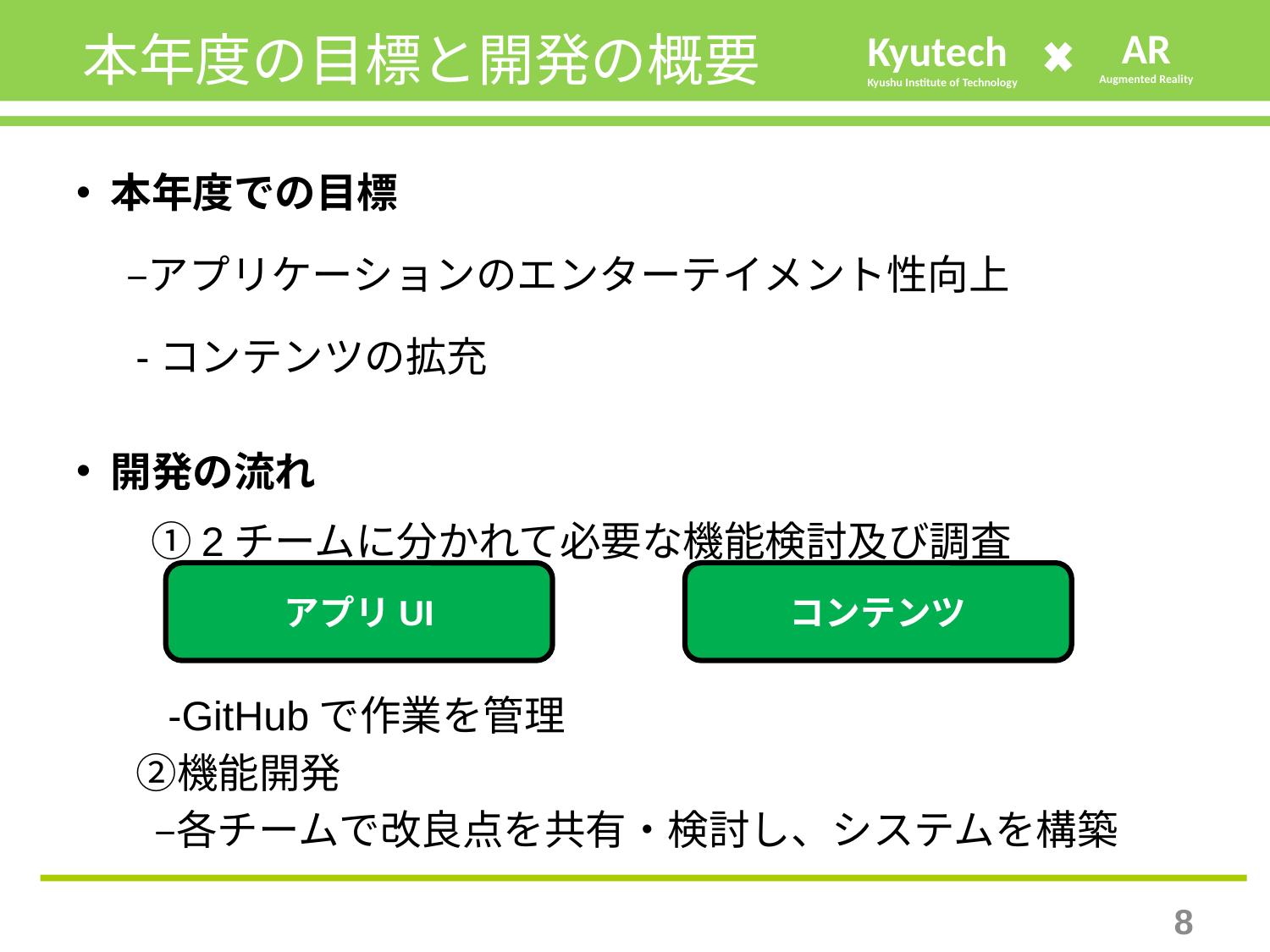

# 本年度の目標と開発の概要
本年度での⽬標
　 ‒アプリケーションのエンターテイメント性向上
　 -コンテンツの拡充

開発の流れ
 　①2チームに分かれて必要な機能検討及び調査

　　-GitHubで作業を管理
 　②機能開発
 　  ‒各チームで改良点を共有・検討し、システムを構築

アプリUI
コンテンツ
8